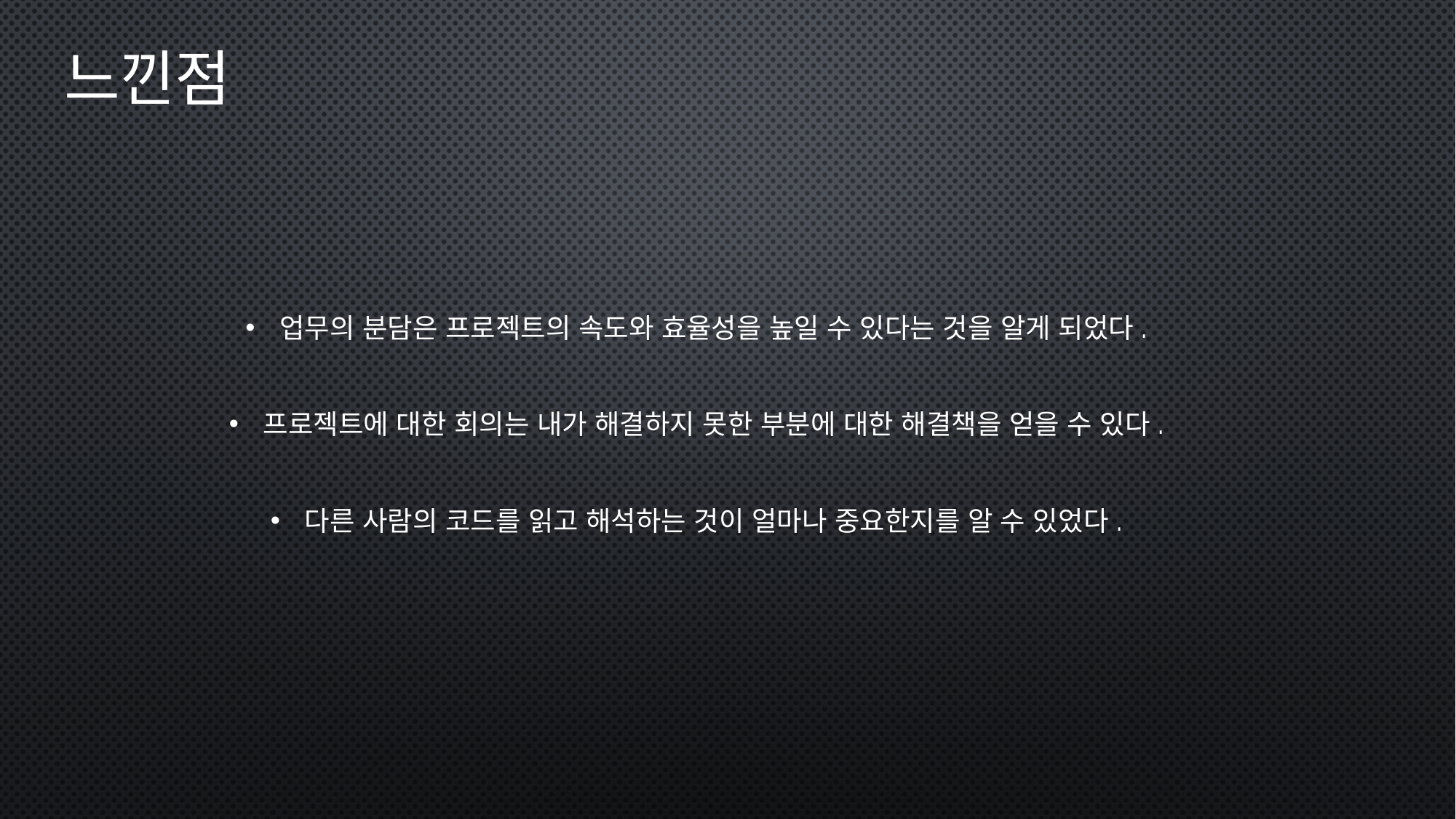

느낀점
업무의 분담은 프로젝트의 속도와 효율성을 높일 수 있다는 것을 알게 되었다.
프로젝트에 대한 회의는 내가 해결하지 못한 부분에 대한 해결책을 얻을 수 있다.
다른 사람의 코드를 읽고 해석하는 것이 얼마나 중요한지를 알 수 있었다.